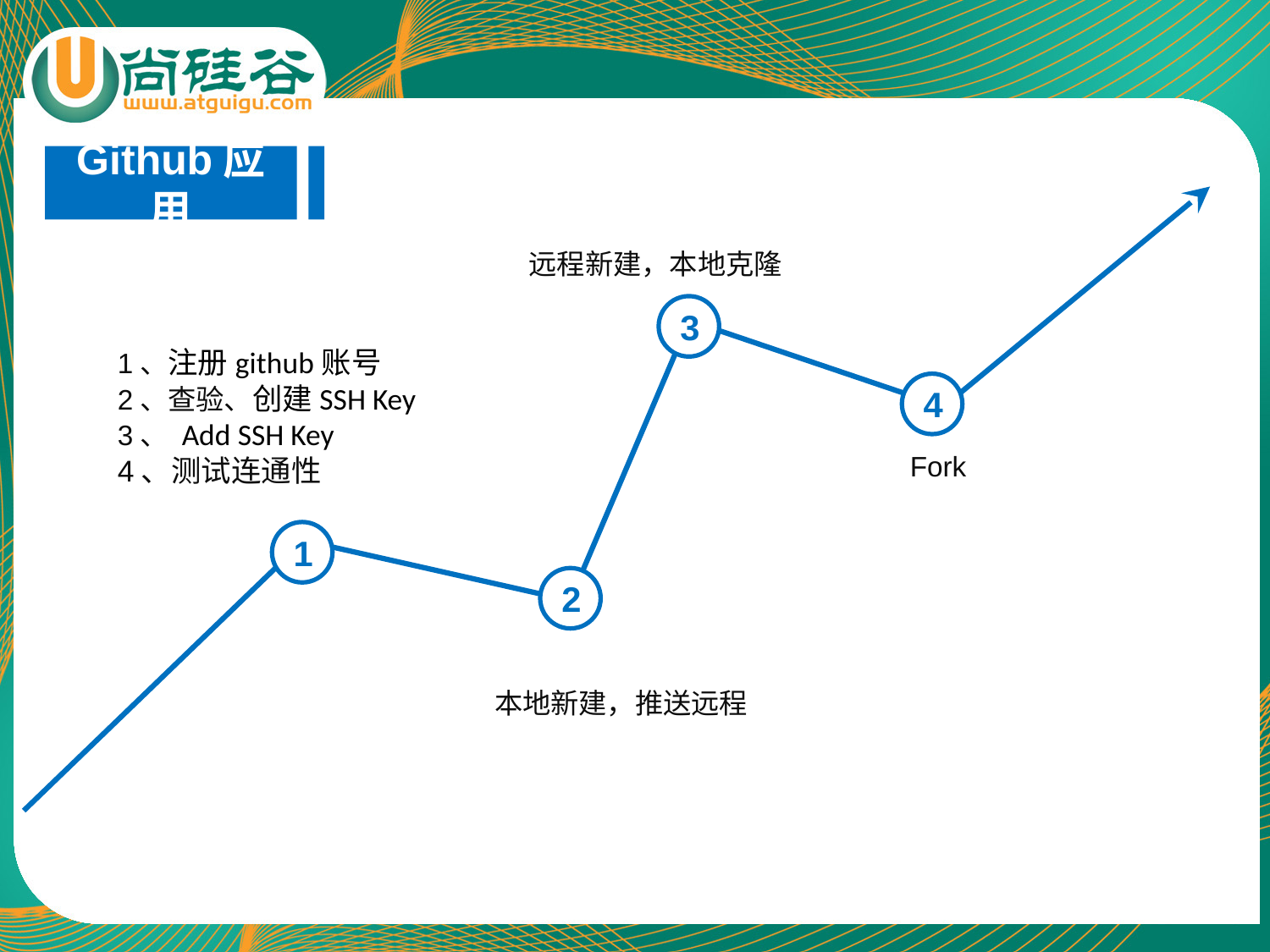

Github应用

远程新建，本地克隆
3
1、注册github账号
2、查验、创建SSH Key
3、 Add SSH Key
4、测试连通性

4

Fork
1
2

本地新建，推送远程